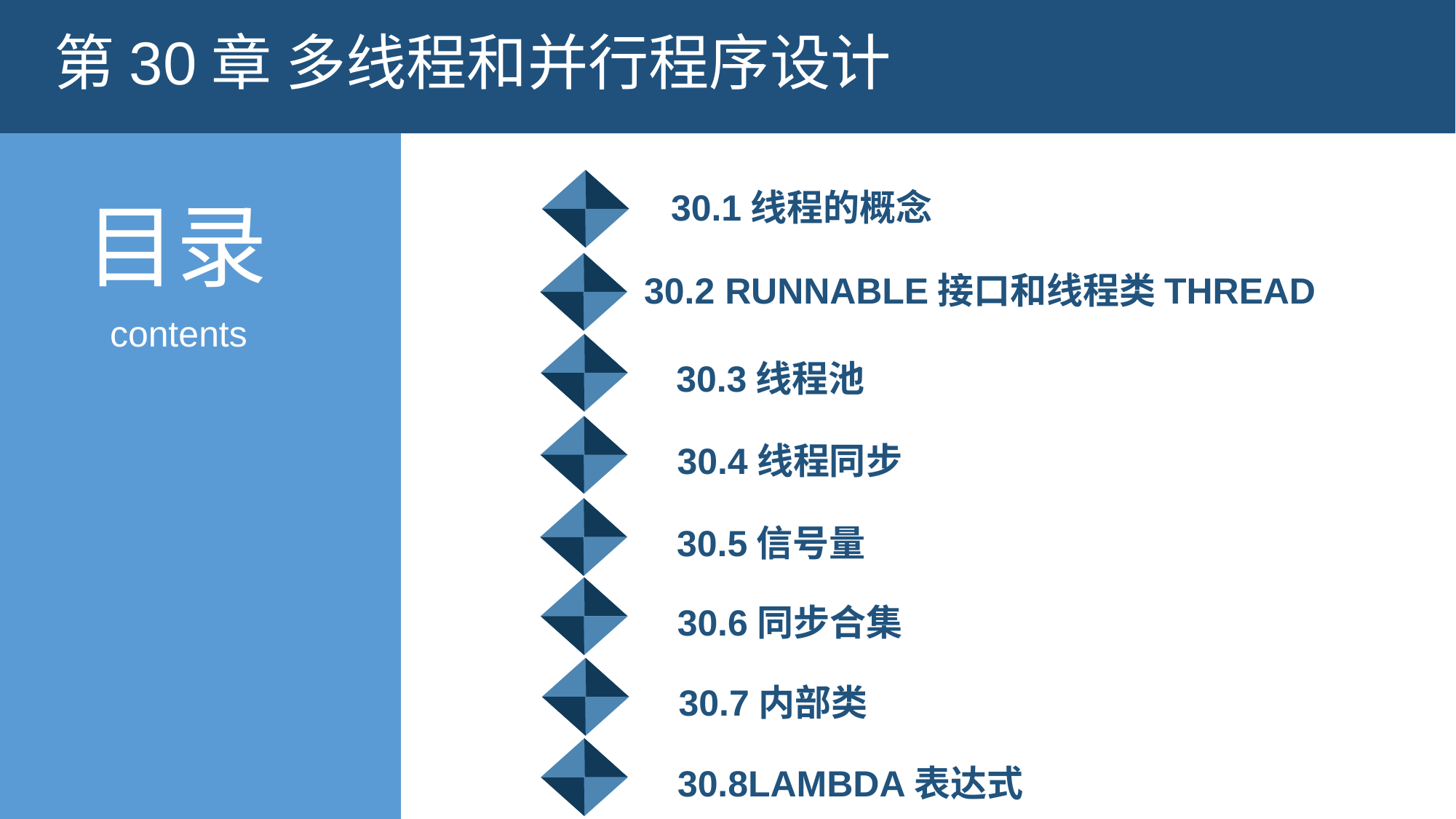

第30章 多线程和并行程序设计

30.1线程的概念

30.2 Runnable接口和线程类Thread

30.3线程池

30.4线程同步

30.5信号量

30.6同步合集

30.7内部类

30.8Lambda表达式